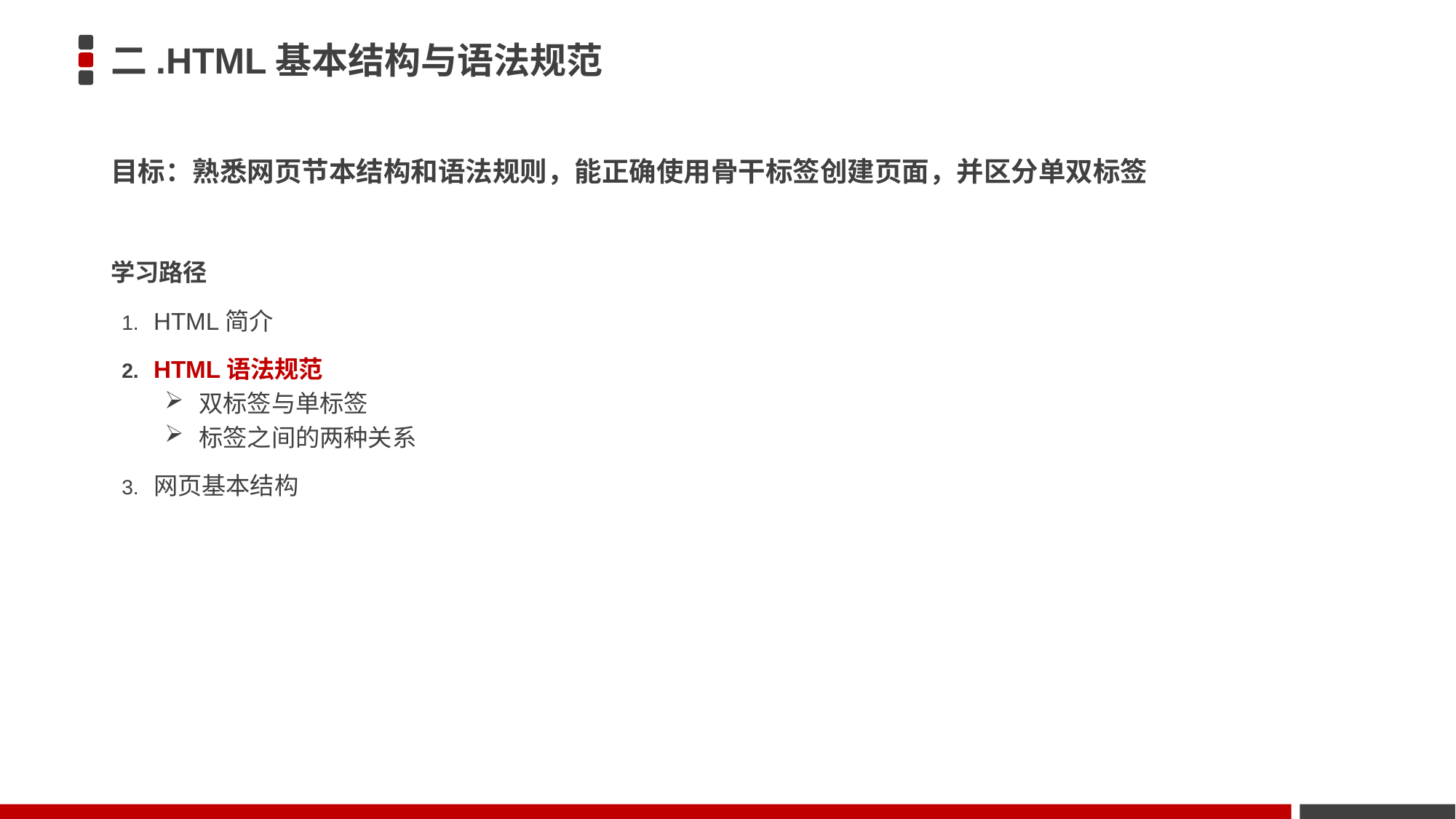

# 二.HTML基本结构与语法规范
目标：熟悉网页节本结构和语法规则，能正确使用骨干标签创建页面，并区分单双标签
学习路径
HTML简介
HTML语法规范
双标签与单标签
标签之间的两种关系
网页基本结构